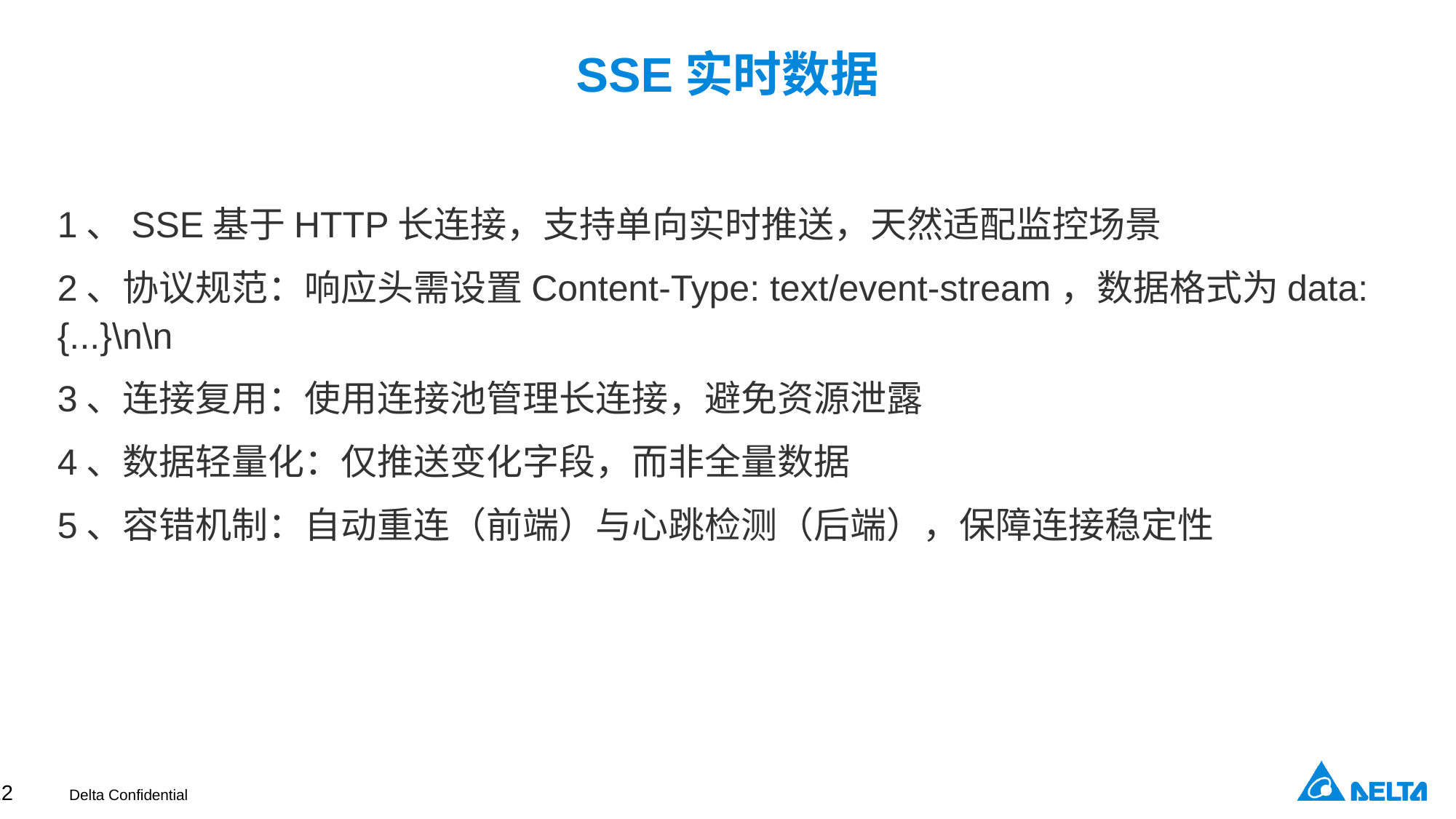

# SSE实时数据

1、SSE基于HTTP长连接，支持单向实时推送，天然适配监控场景
2、协议规范：响应头需设置Content-Type: text/event-stream，数据格式为data: {...}\n\n
3、连接复用：使用连接池管理长连接，避免资源泄露
4、数据轻量化：仅推送变化字段，而非全量数据
5、容错机制：自动重连（前端）与心跳检测（后端），保障连接稳定性